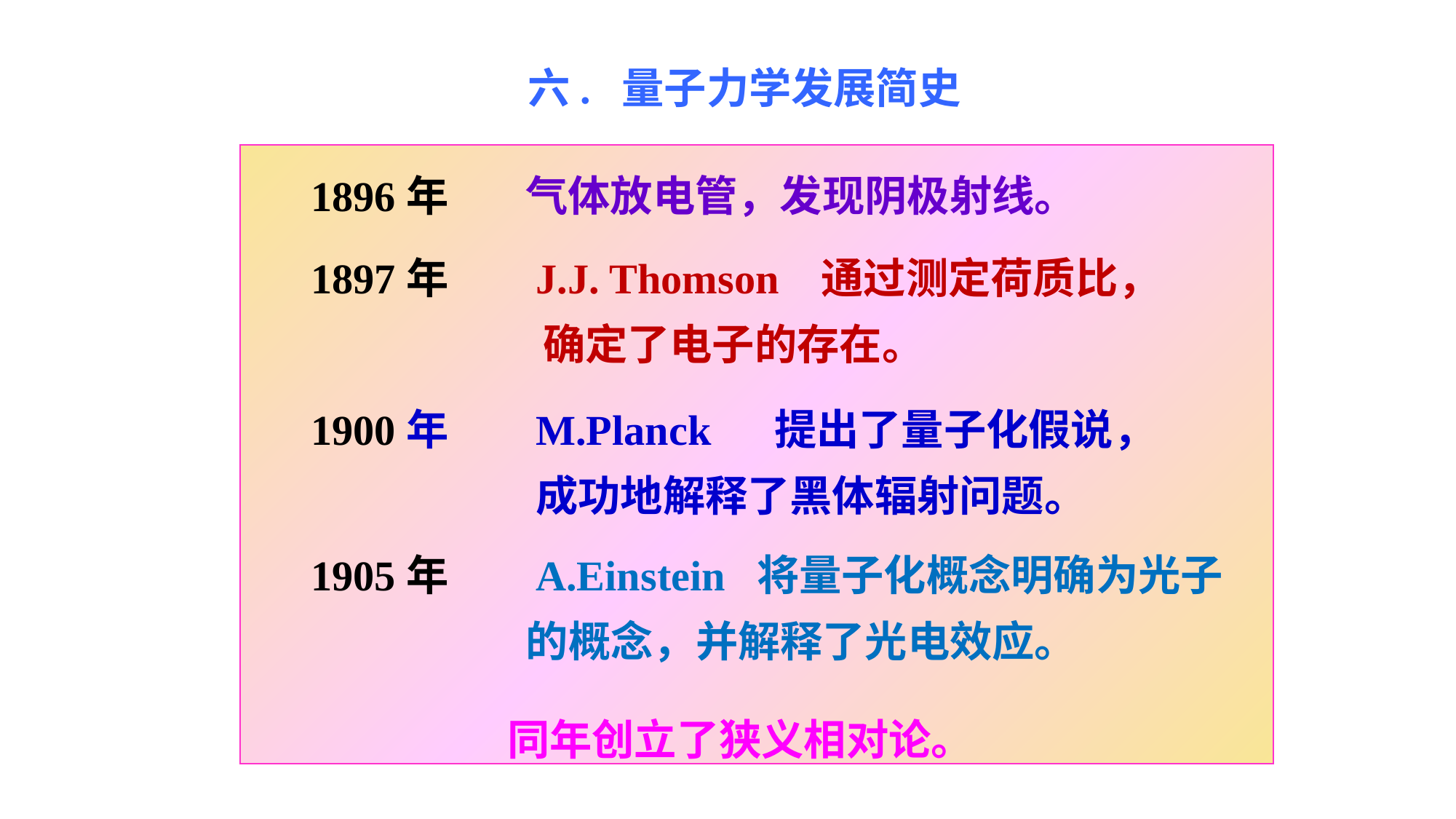

六.  量子力学发展简史

1896年        气体放电管，发现阴极射线。
1897年        J.J. Thomson   通过测定荷质比，
                       确定了电子的存在。
1900年        M.Planck     提出了量子化假说，	            成功地解释了黑体辐射问题。
1905年        A.Einstein  将量子化概念明确为光子	           的概念，并解释了光电效应。
	        同年创立了狭义相对论。